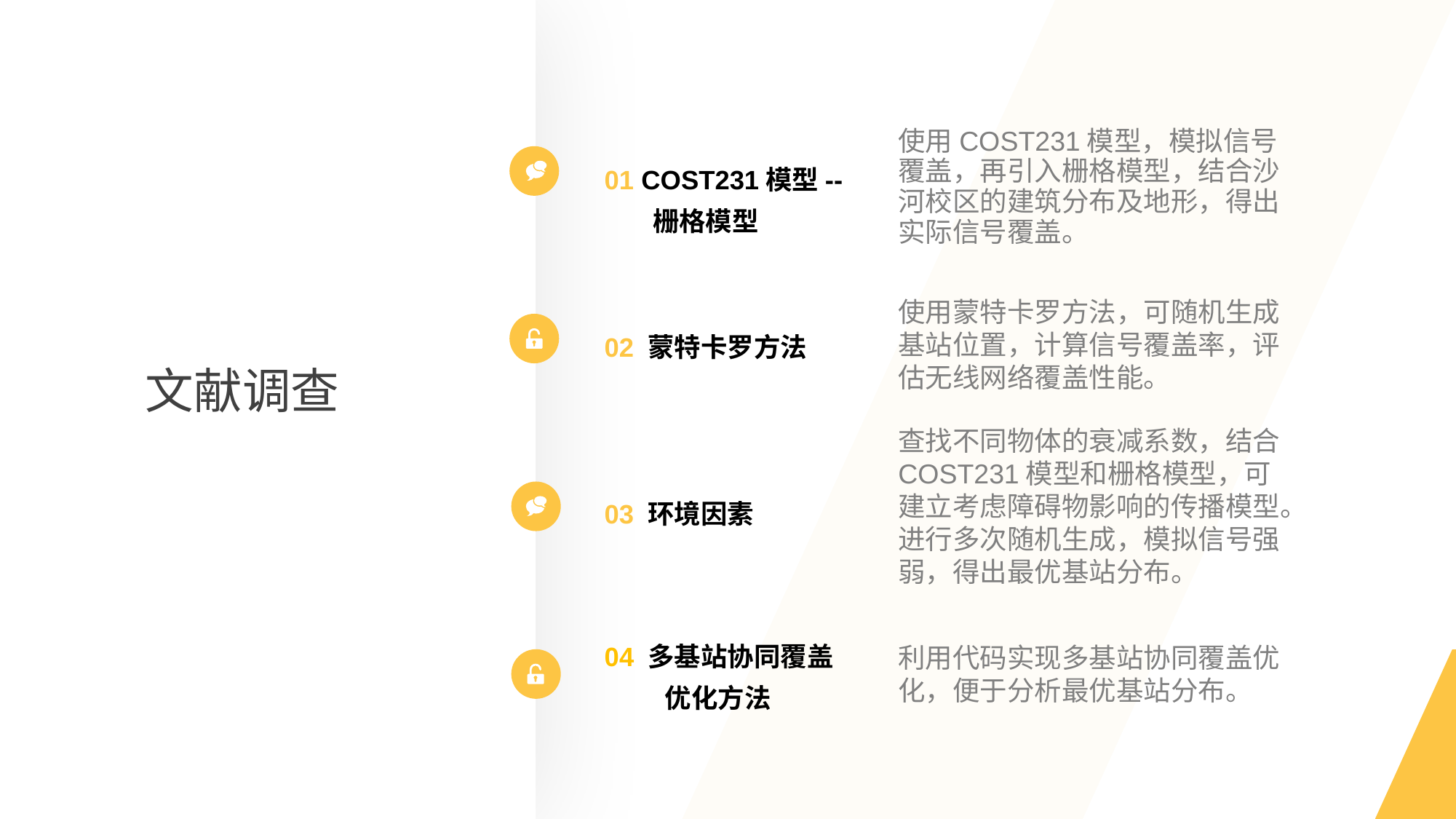

此处添加标题
Add the title here

使用COST231模型，模拟信号覆盖，再引入栅格模型，结合沙河校区的建筑分布及地形，得出实际信号覆盖。

01 COST231模型--
       栅格模型

使用蒙特卡罗方法，可随机生成基站位置，计算信号覆盖率，评估无线网络覆盖性能。

02 蒙特卡罗方法

文献调查
查找不同物体的衰减系数，结合COST231模型和栅格模型，可建立考虑障碍物影响的传播模型。进行多次随机生成，模拟信号强弱，得出最优基站分布。

03 环境因素

04 多基站协同覆盖
         优化方法
利用代码实现多基站协同覆盖优化，便于分析最优基站分布。